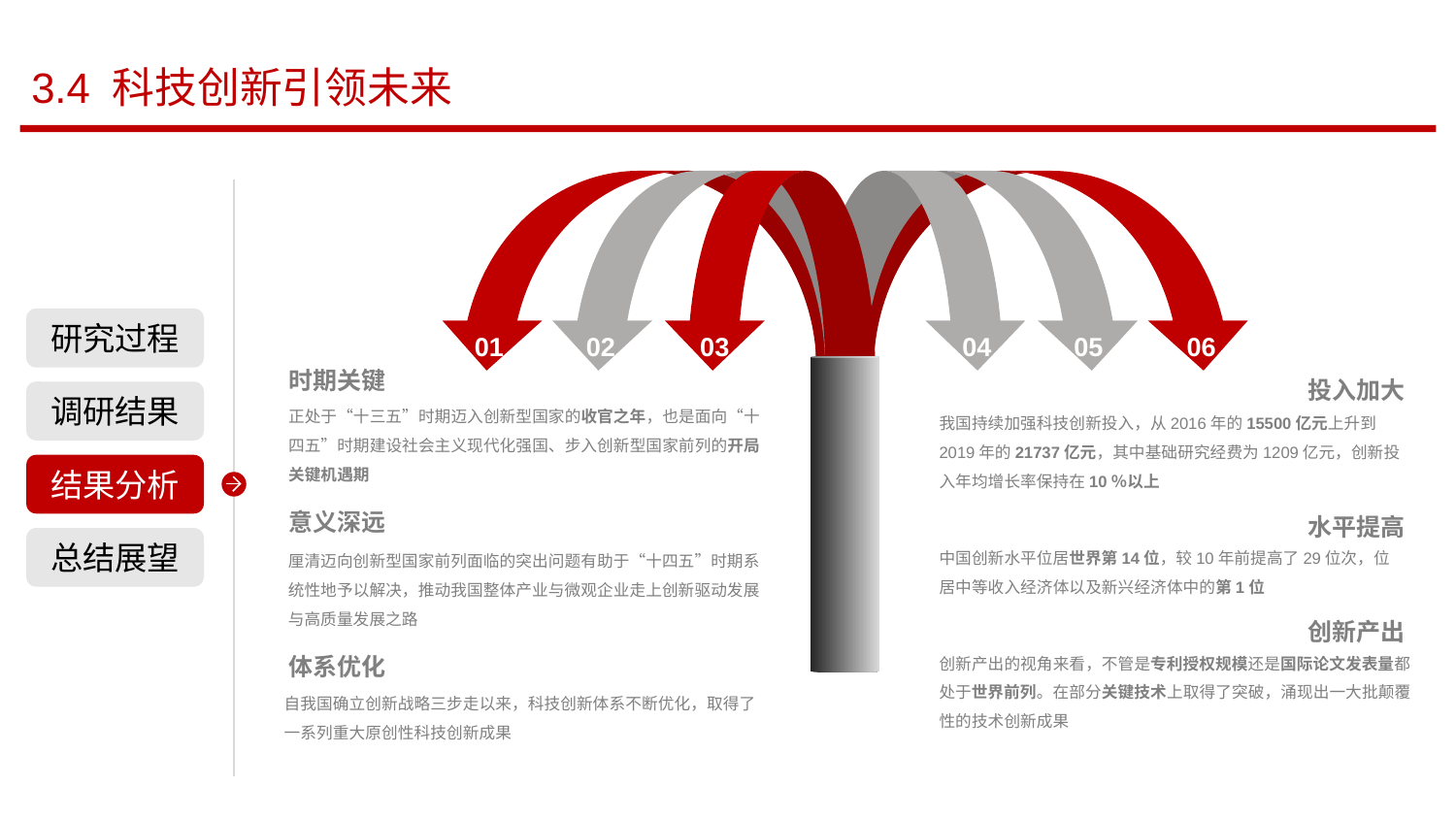

3.4 科技创新引领未来

研究过程
03
02
01
04
05
06

时期关键
投入加大
调研结果
正处于“十三五”时期迈入创新型国家的收官之年，也是面向“十四五”时期建设社会主义现代化强国、步入创新型国家前列的开局关键机遇期
我国持续加强科技创新投入，从2016年的15500亿元上升到2019年的21737亿元，其中基础研究经费为1209亿元，创新投入年均增长率保持在10％以上
结果分析

意义深远
水平提高
总结展望
中国创新水平位居世界第14位，较10年前提高了29位次，位居中等收入经济体以及新兴经济体中的第1位
厘清迈向创新型国家前列面临的突出问题有助于“十四五”时期系统性地予以解决，推动我国整体产业与微观企业走上创新驱动发展与高质量发展之路
创新产出
创新产出的视角来看，不管是专利授权规模还是国际论文发表量都处于世界前列。在部分关键技术上取得了突破，涌现出一大批颠覆性的技术创新成果
体系优化
自我国确立创新战略三步走以来，科技创新体系不断优化，取得了一系列重大原创性科技创新成果